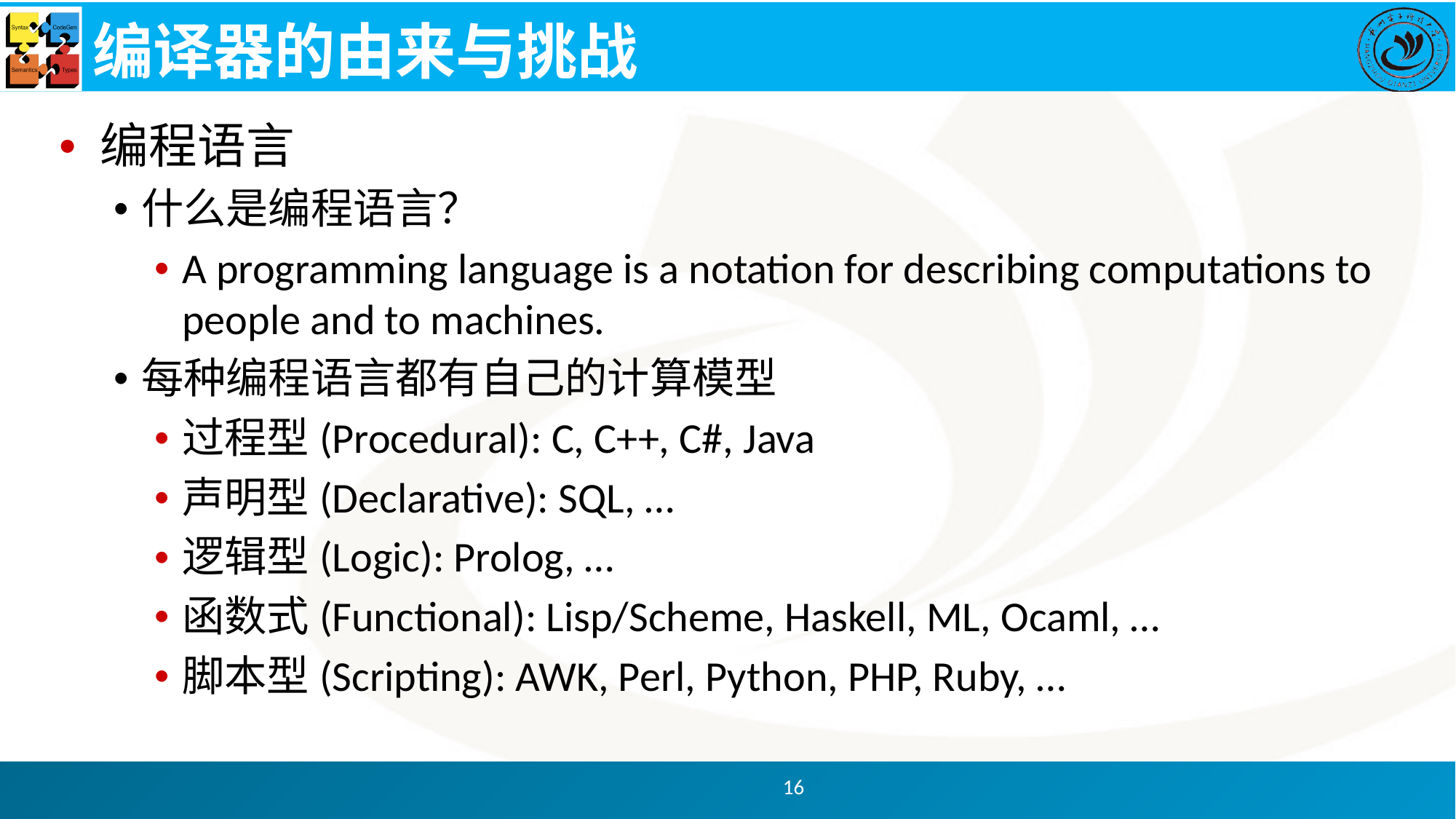

# 编译器的由来与挑战
编程语言
什么是编程语言？
A programming language is a notation for describing computations to people and to machines.
每种编程语言都有自己的计算模型
过程型(Procedural): C, C++, C#, Java
声明型(Declarative): SQL, …
逻辑型(Logic): Prolog, …
函数式(Functional): Lisp/Scheme, Haskell, ML, Ocaml, …
脚本型(Scripting): AWK, Perl, Python, PHP, Ruby, …
16